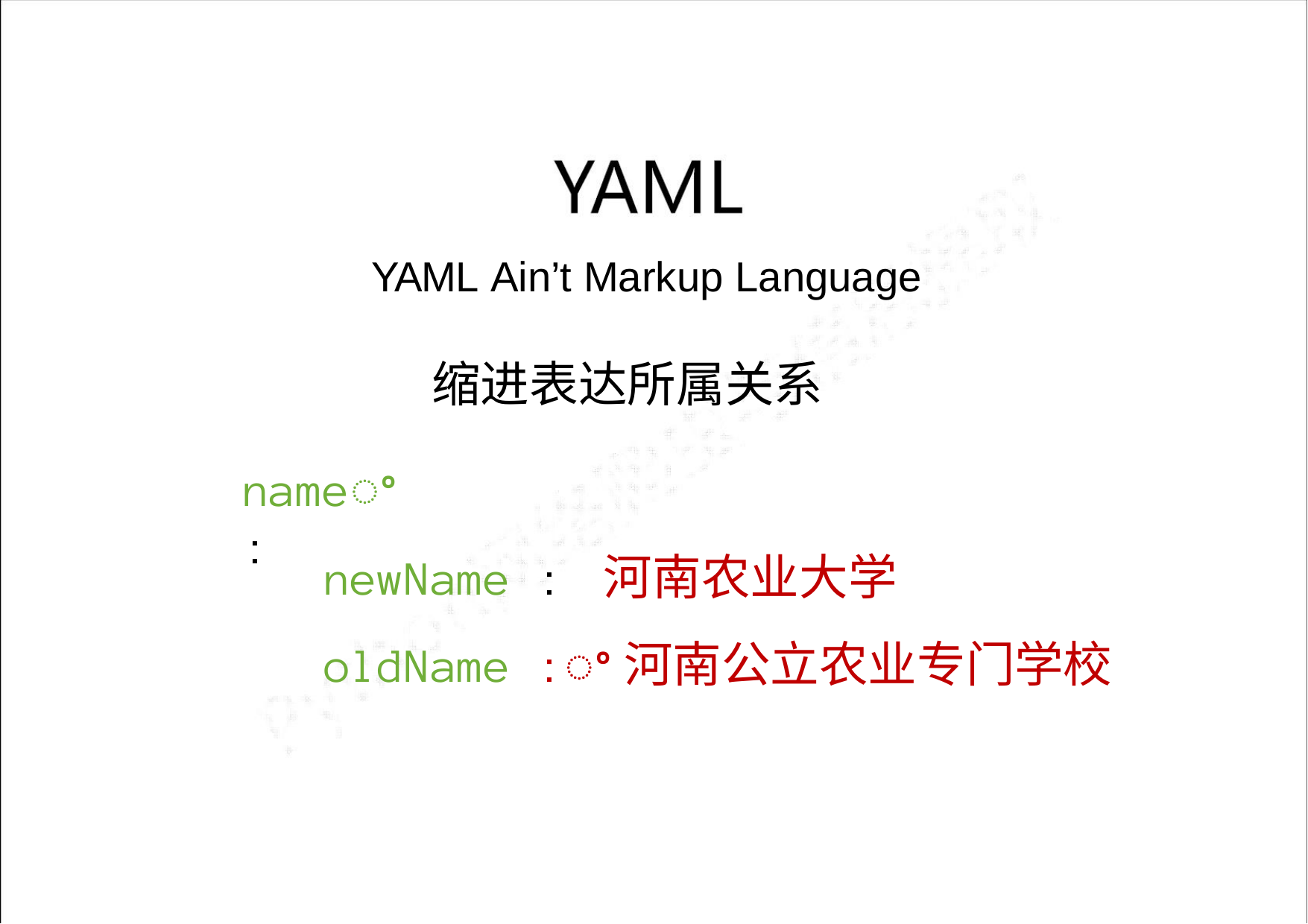

YAML Ain’t Markup Language
缩进表达所属关系
nameꢀ:
newName : 河南农业大学
oldName :ꢀ河南公立农业专门学校